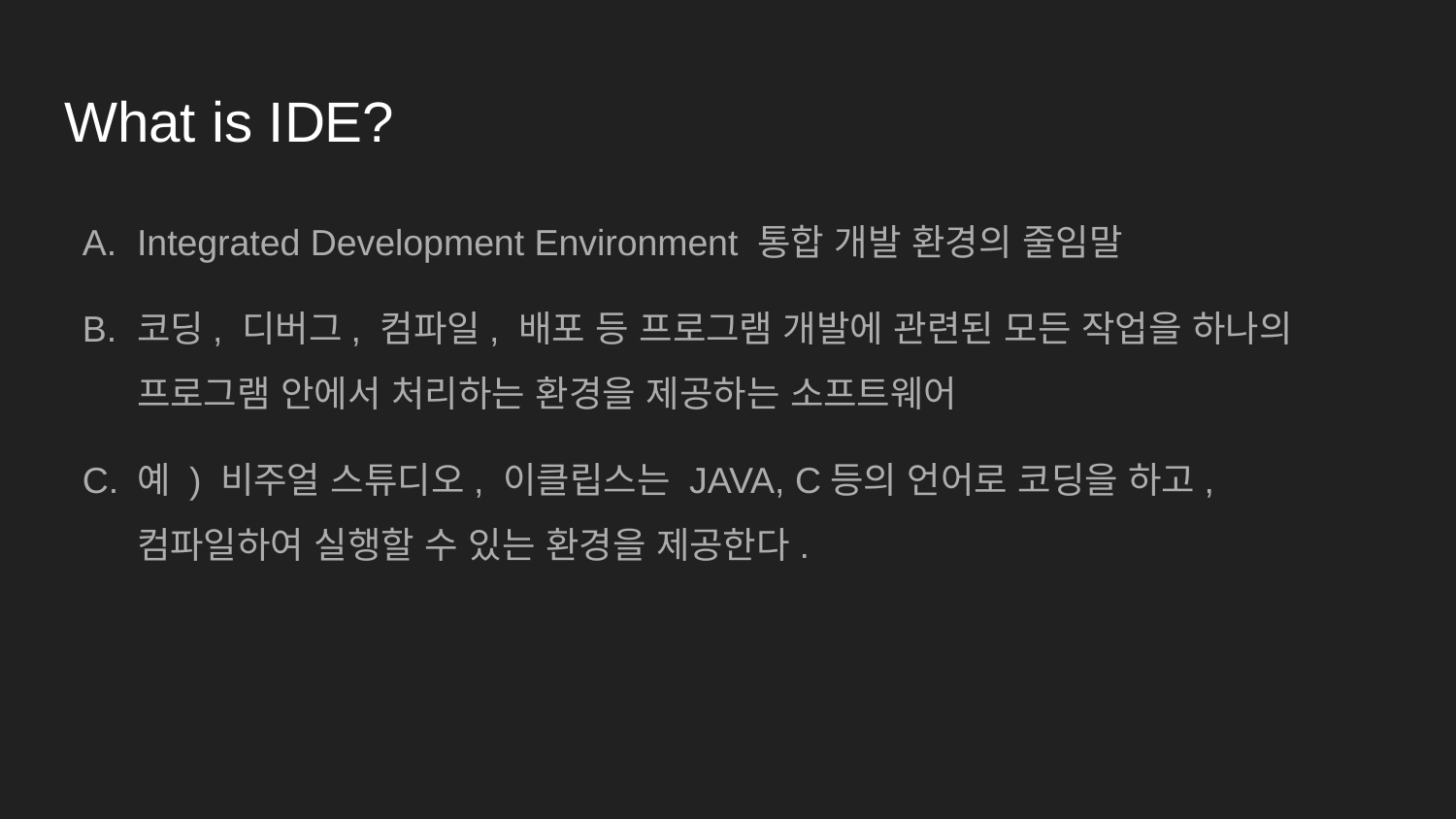

# What is IDE?
Integrated Development Environment 통합 개발 환경의 줄임말
코딩, 디버그, 컴파일, 배포 등 프로그램 개발에 관련된 모든 작업을 하나의 프로그램 안에서 처리하는 환경을 제공하는 소프트웨어
예 ) 비주얼 스튜디오, 이클립스는 JAVA, C등의 언어로 코딩을 하고, 컴파일하여 실행할 수 있는 환경을 제공한다.